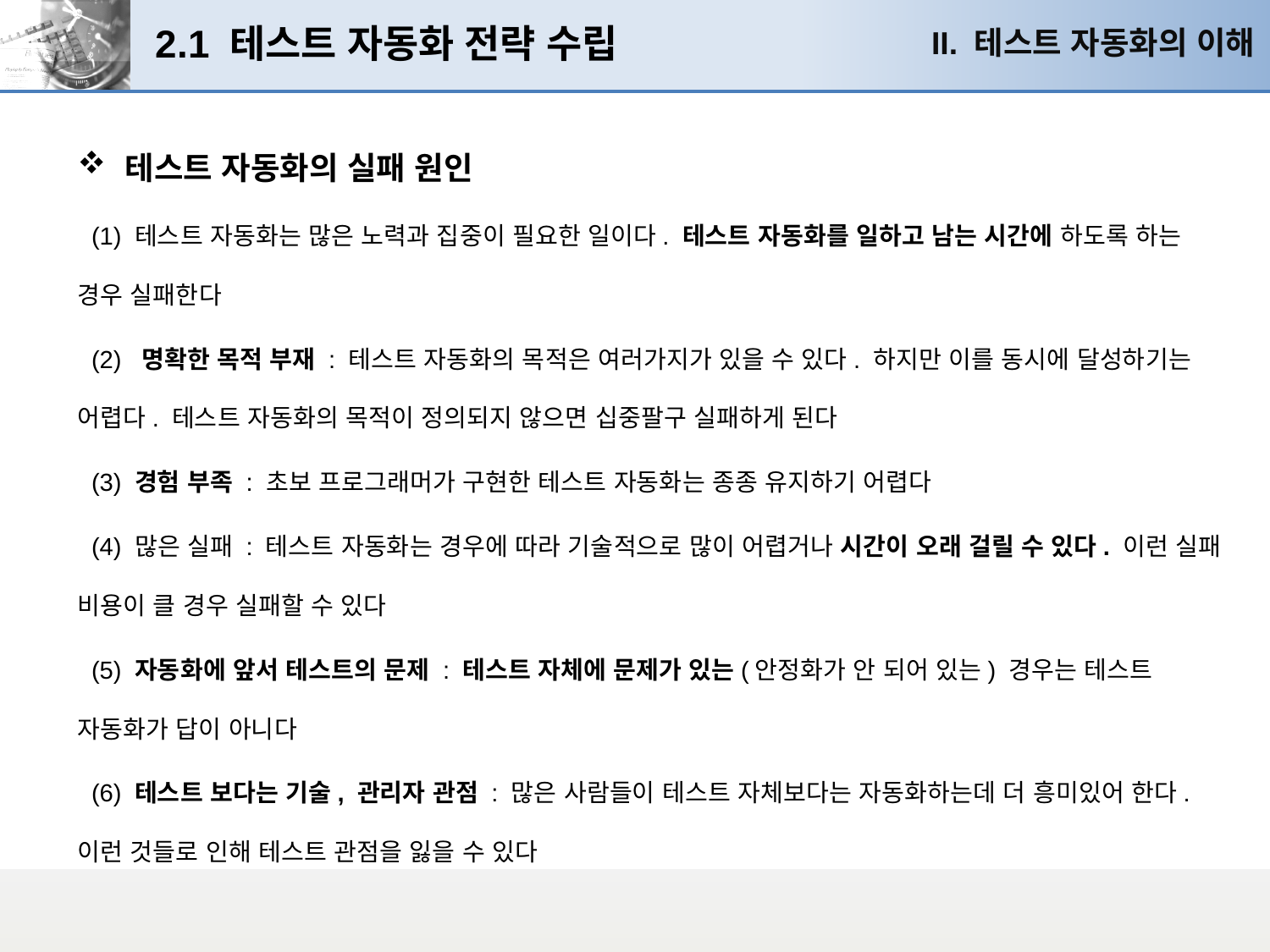

# 2.1 테스트 자동화 전략 수립
II. 테스트 자동화의 이해
테스트 자동화의 실패 원인
  (1) 테스트 자동화는 많은 노력과 집중이 필요한 일이다. 테스트 자동화를 일하고 남는 시간에 하도록 하는 경우 실패한다
  (2)  명확한 목적 부재 : 테스트 자동화의 목적은 여러가지가 있을 수 있다. 하지만 이를 동시에 달성하기는 어렵다. 테스트 자동화의 목적이 정의되지 않으면 십중팔구 실패하게 된다
  (3) 경험 부족 : 초보 프로그래머가 구현한 테스트 자동화는 종종 유지하기 어렵다
  (4) 많은 실패 : 테스트 자동화는 경우에 따라 기술적으로 많이 어렵거나 시간이 오래 걸릴 수 있다. 이런 실패 비용이 클 경우 실패할 수 있다
  (5) 자동화에 앞서 테스트의 문제 : 테스트 자체에 문제가 있는(안정화가 안 되어 있는) 경우는 테스트 자동화가 답이 아니다
  (6) 테스트 보다는 기술, 관리자 관점 : 많은 사람들이 테스트 자체보다는 자동화하는데 더 흥미있어 한다. 이런 것들로 인해 테스트 관점을 잃을 수 있다